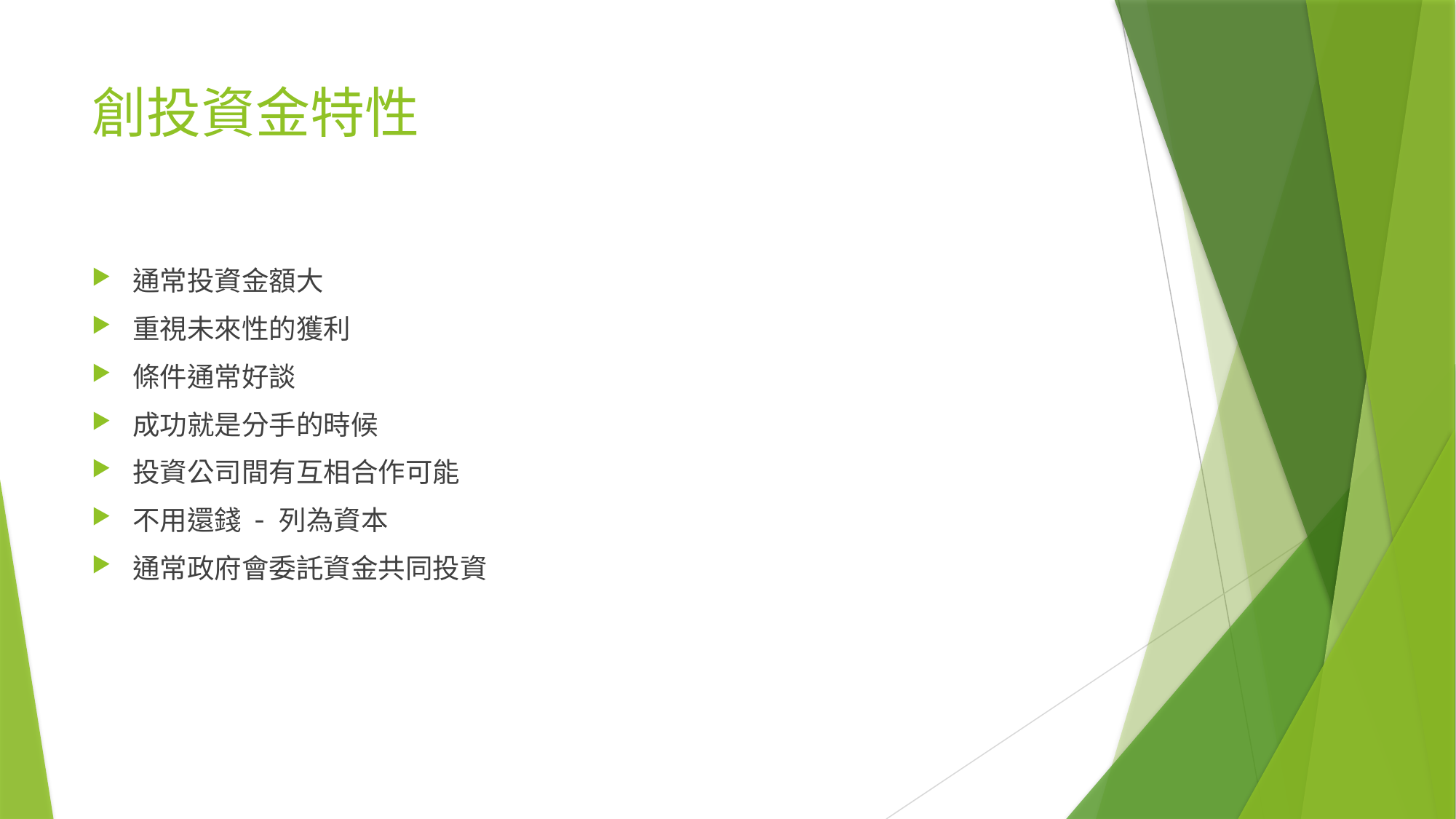

# 創投資金特性
通常投資金額大
重視未來性的獲利
條件通常好談
成功就是分手的時候
投資公司間有互相合作可能
不用還錢 - 列為資本
通常政府會委託資金共同投資